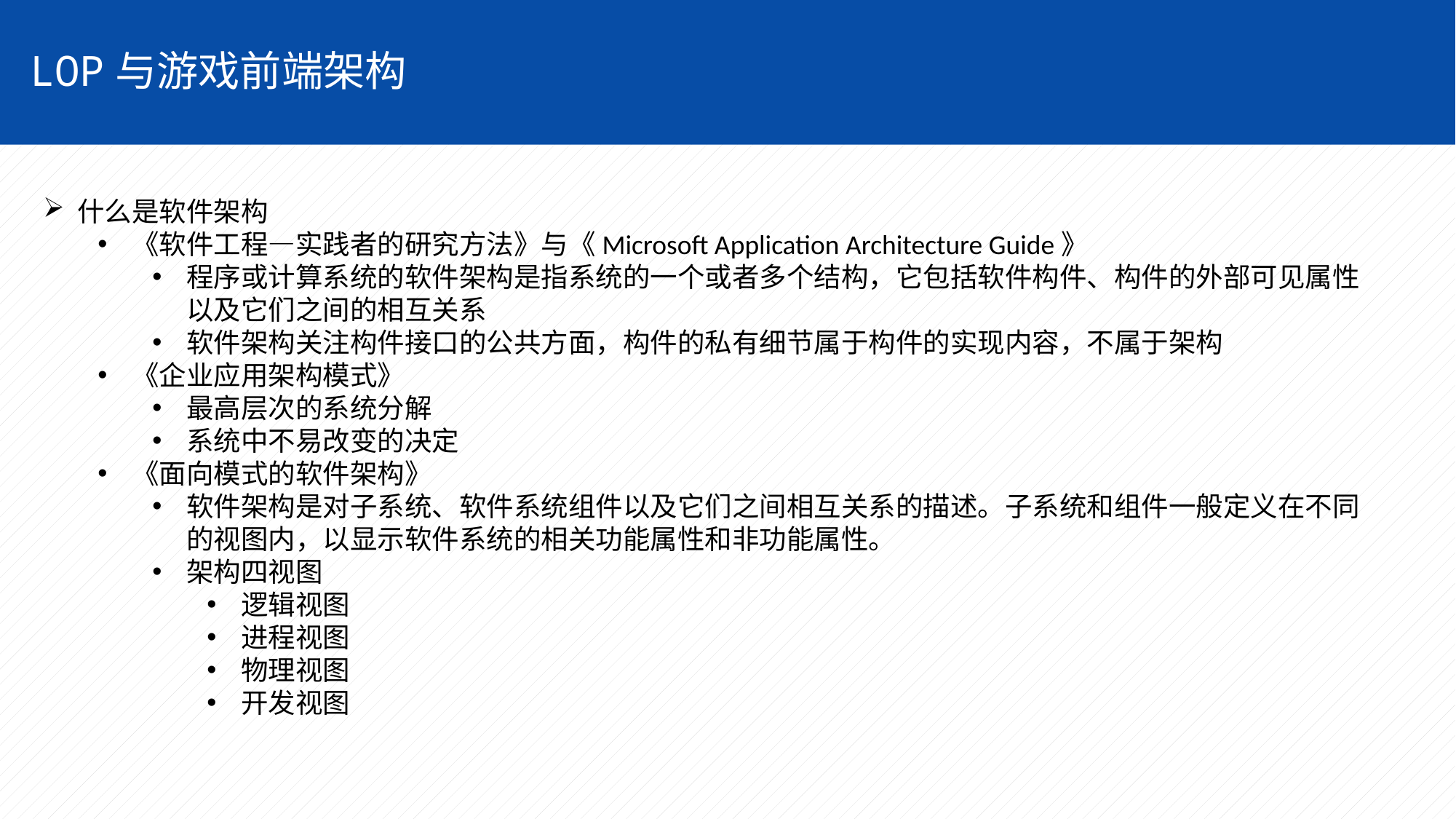

LOP与游戏前端架构
什么是软件架构
《软件工程—实践者的研究方法》与《Microsoft Application Architecture Guide》
程序或计算系统的软件架构是指系统的一个或者多个结构，它包括软件构件、构件的外部可见属性以及它们之间的相互关系
软件架构关注构件接口的公共方面，构件的私有细节属于构件的实现内容，不属于架构
《企业应用架构模式》
最高层次的系统分解
系统中不易改变的决定
《面向模式的软件架构》
软件架构是对子系统、软件系统组件以及它们之间相互关系的描述。子系统和组件一般定义在不同的视图内，以显示软件系统的相关功能属性和非功能属性。
架构四视图
逻辑视图
进程视图
物理视图
开发视图